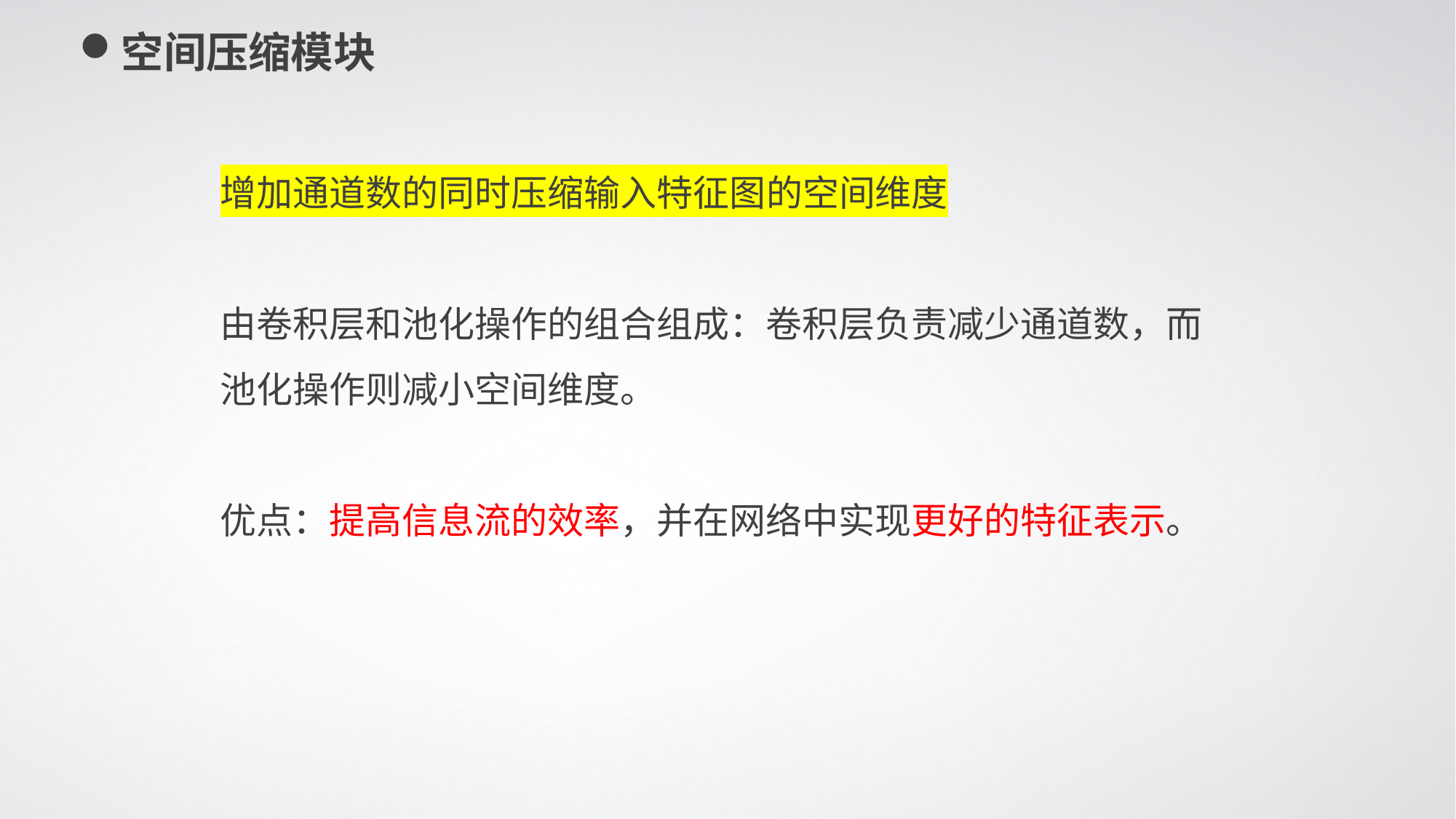

空间压缩模块
增加通道数的同时压缩输入特征图的空间维度

由卷积层和池化操作的组合组成：卷积层负责减少通道数，而池化操作则减小空间维度。

优点：提高信息流的效率，并在网络中实现更好的特征表示。